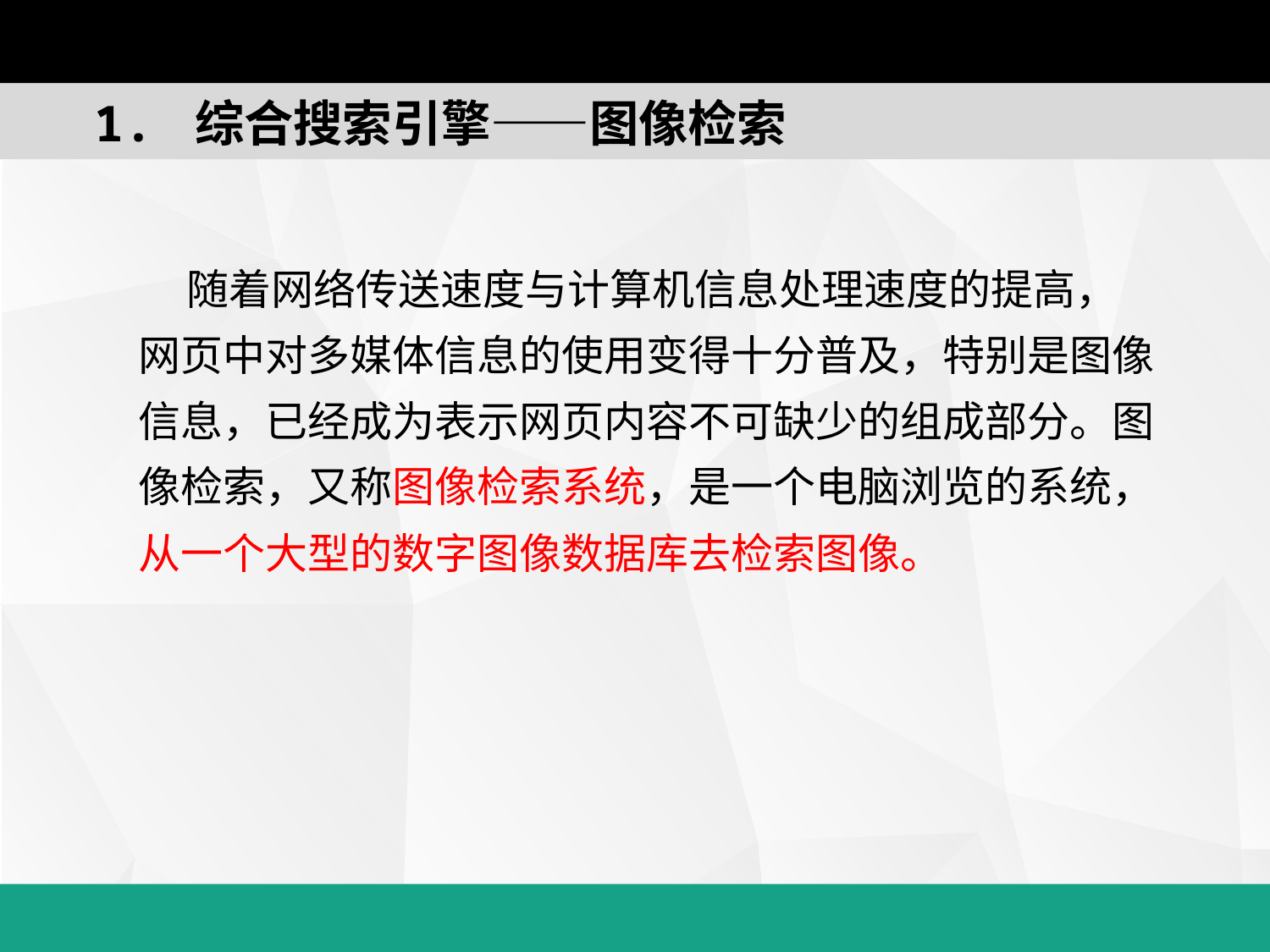

1. 综合搜索引擎——图像检索
    随着网络传送速度与计算机信息处理速度的提高，网页中对多媒体信息的使用变得十分普及，特别是图像信息，已经成为表示网页内容不可缺少的组成部分。图像检索，又称图像检索系统，是一个电脑浏览的系统，从一个大型的数字图像数据库去检索图像。